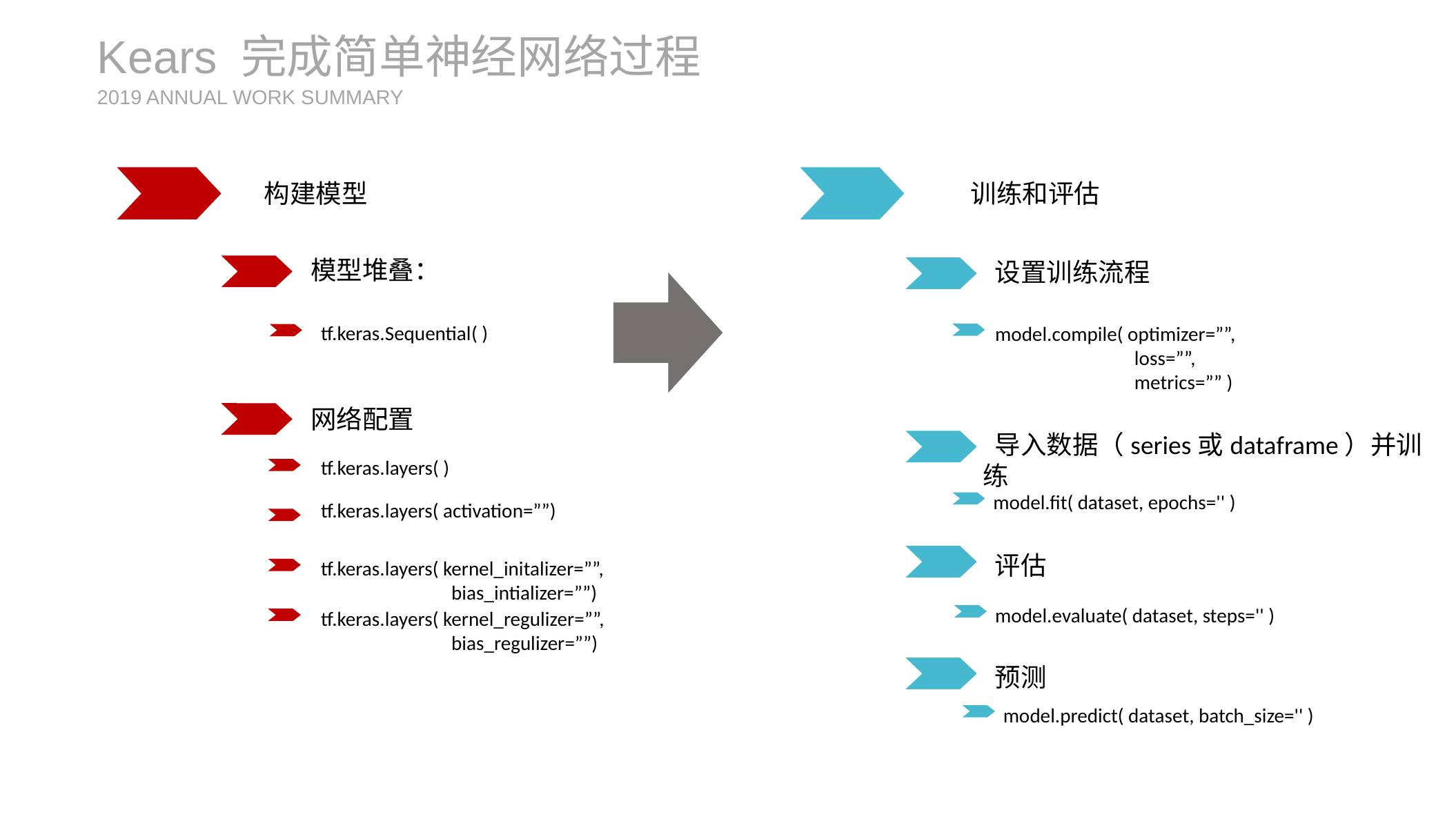

Kears 完成简单神经网络过程
2019 ANNUAL WORK SUMMARY

 构建模型
训练和评估
 模型堆叠：
 设置训练流程

tf.keras.Sequential( )
model.compile( optimizer=””,
	        loss=””,
	        metrics=”” )

 网络配置

 导入数据（series或dataframe）并训练

tf.keras.layers( )

model.fit( dataset, epochs='' )
tf.keras.layers( activation=””)

 评估

tf.keras.layers( kernel_initalizer=””,
	      bias_intializer=””)

model.evaluate( dataset, steps='' )
tf.keras.layers( kernel_regulizer=””,
	      bias_regulizer=””)

 预测

model.predict( dataset, batch_size='' )